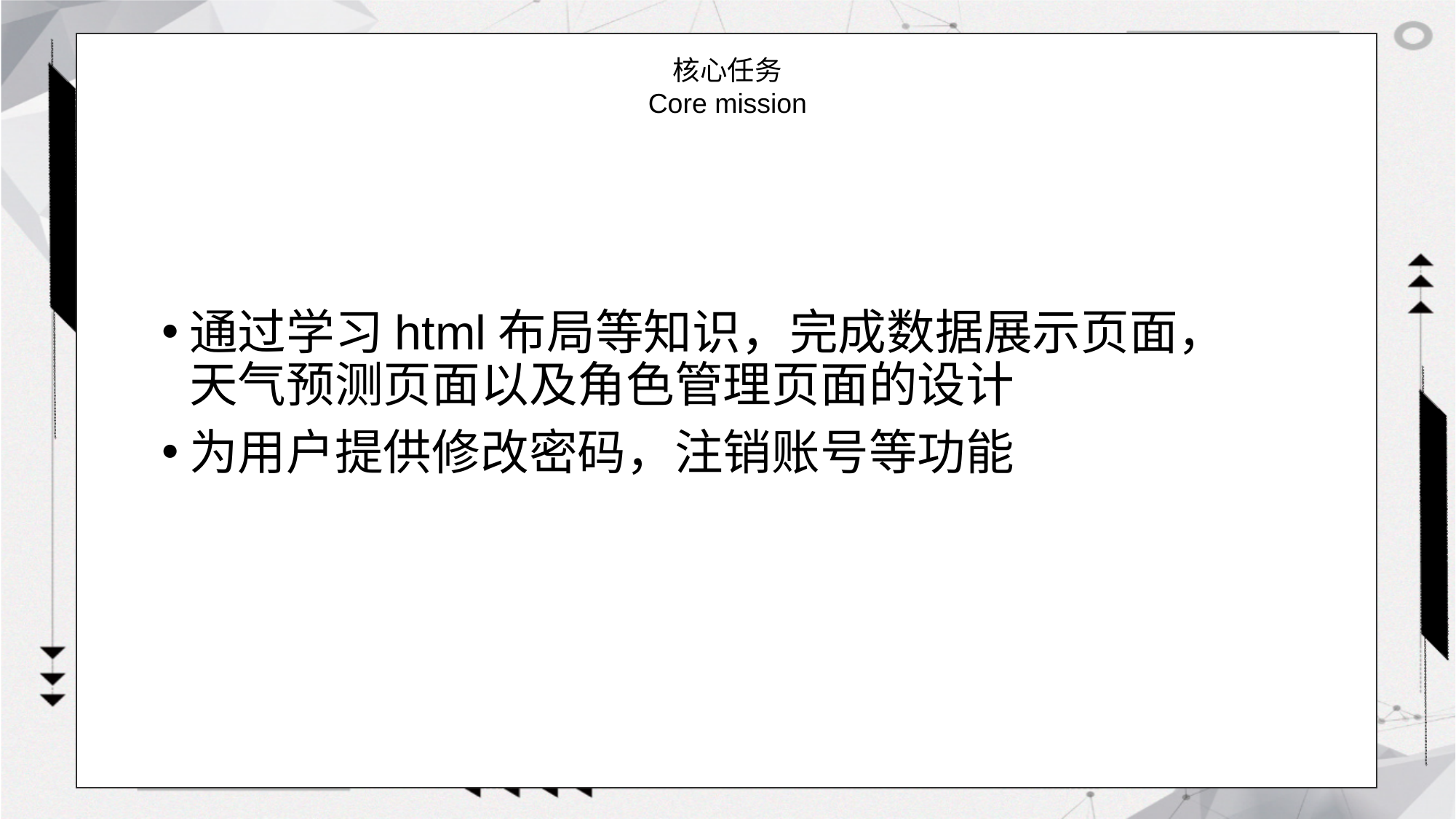

核心任务
Core mission
通过学习html布局等知识，完成数据展示页面，天气预测页面以及角色管理页面的设计
为用户提供修改密码，注销账号等功能